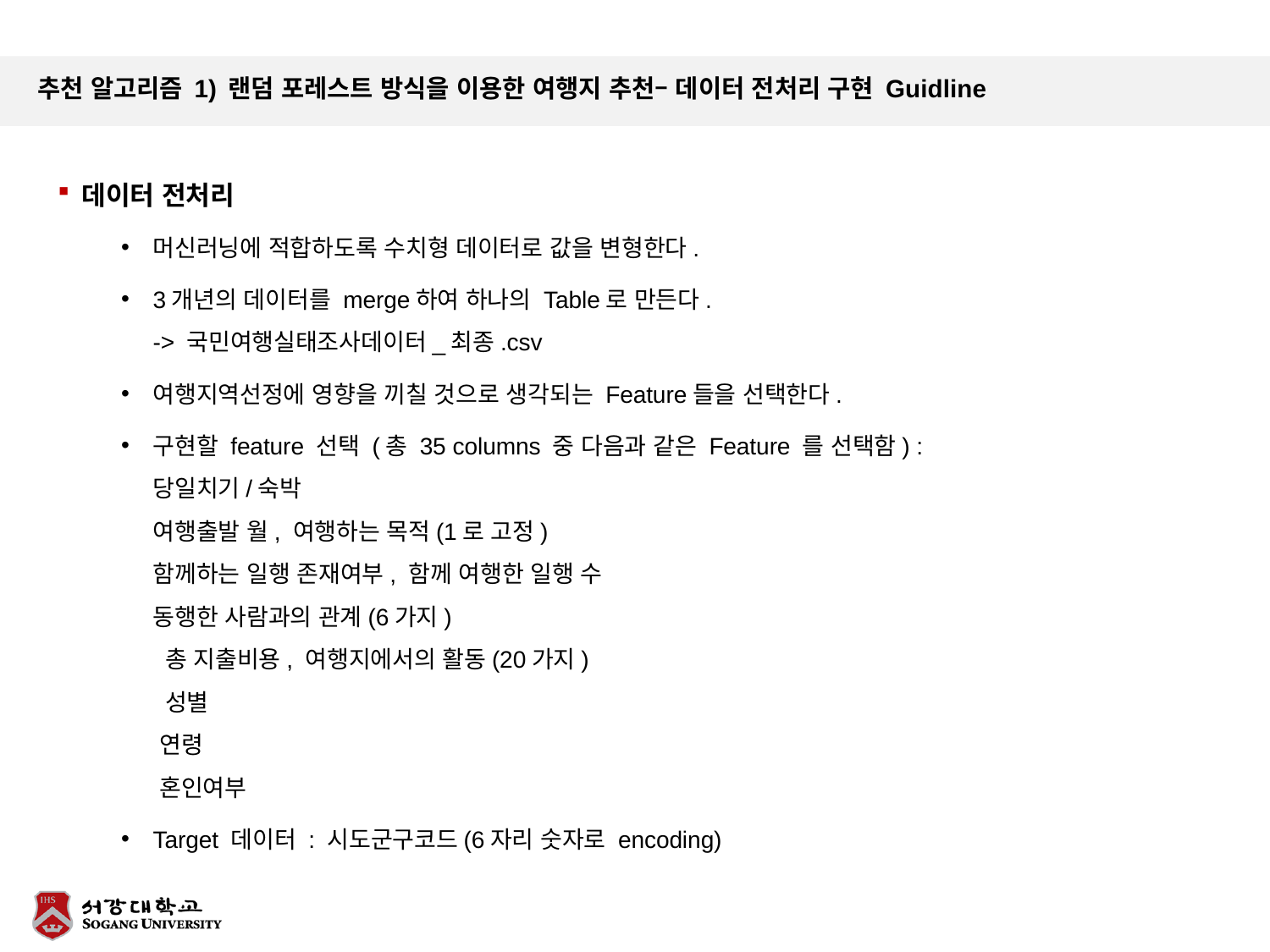

# 추천 알고리즘 1) 랜덤 포레스트 방식을 이용한 여행지 추천– 데이터 전처리 구현 Guidline
데이터 전처리
머신러닝에 적합하도록 수치형 데이터로 값을 변형한다.
3개년의 데이터를 merge하여 하나의 Table로 만든다.
-> 국민여행실태조사데이터_최종.csv
여행지역선정에 영향을 끼칠 것으로 생각되는 Feature들을 선택한다.
구현할 feature 선택 (총 35 columns 중 다음과 같은 Feature 를 선택함) :
당일치기/숙박
여행출발 월, 여행하는 목적(1로 고정)
함께하는 일행 존재여부, 함께 여행한 일행 수
동행한 사람과의 관계(6가지)
 총 지출비용, 여행지에서의 활동(20가지)
 성별
 연령
 혼인여부
Target 데이터 : 시도군구코드(6자리 숫자로 encoding)